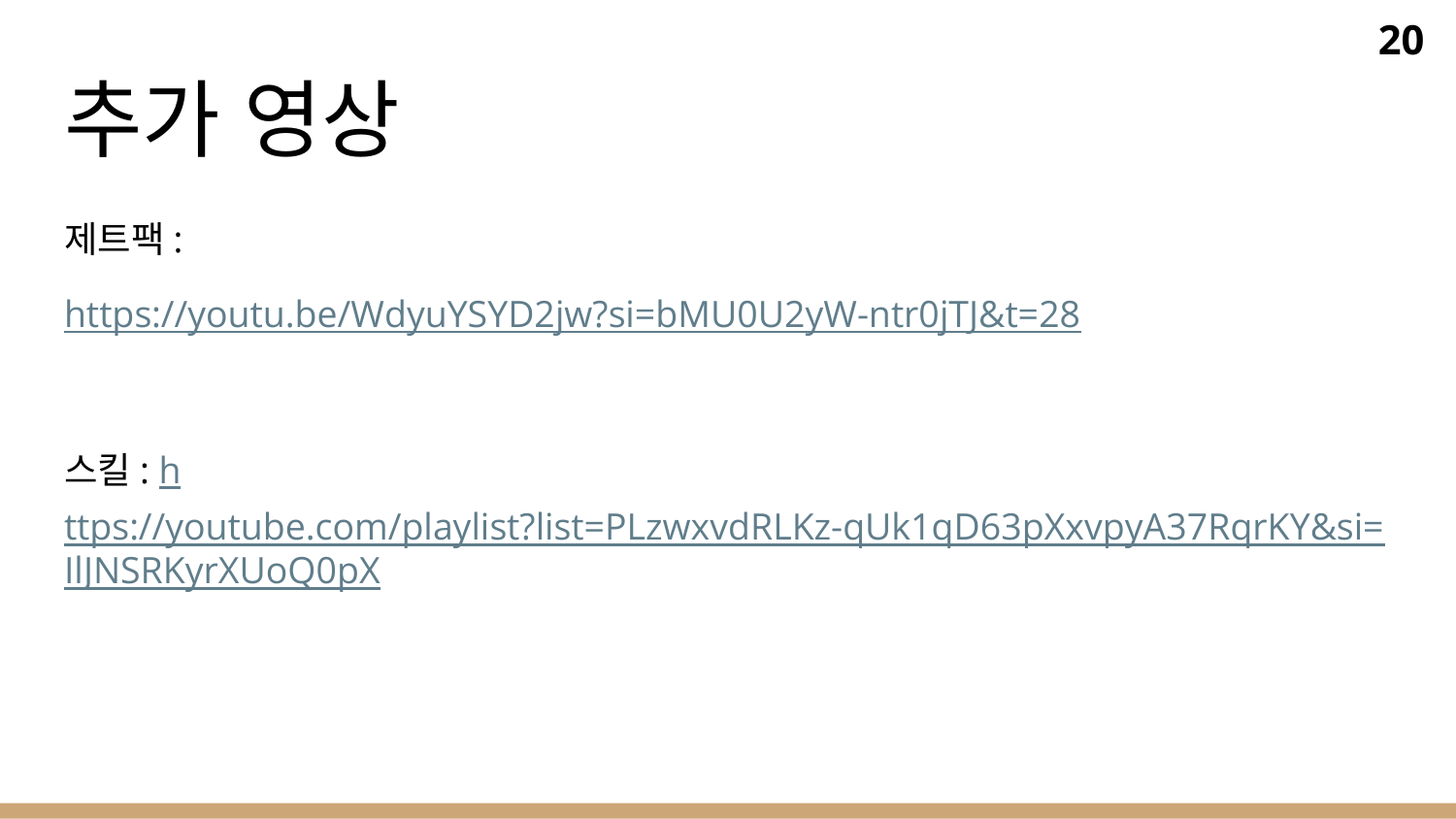

20
# 추가 영상
제트팩:
https://youtu.be/WdyuYSYD2jw?si=bMU0U2yW-ntr0jTJ&t=28

스킬: https://youtube.com/playlist?list=PLzwxvdRLKz-qUk1qD63pXxvpyA37RqrKY&si=IlJNSRKyrXUoQ0pX